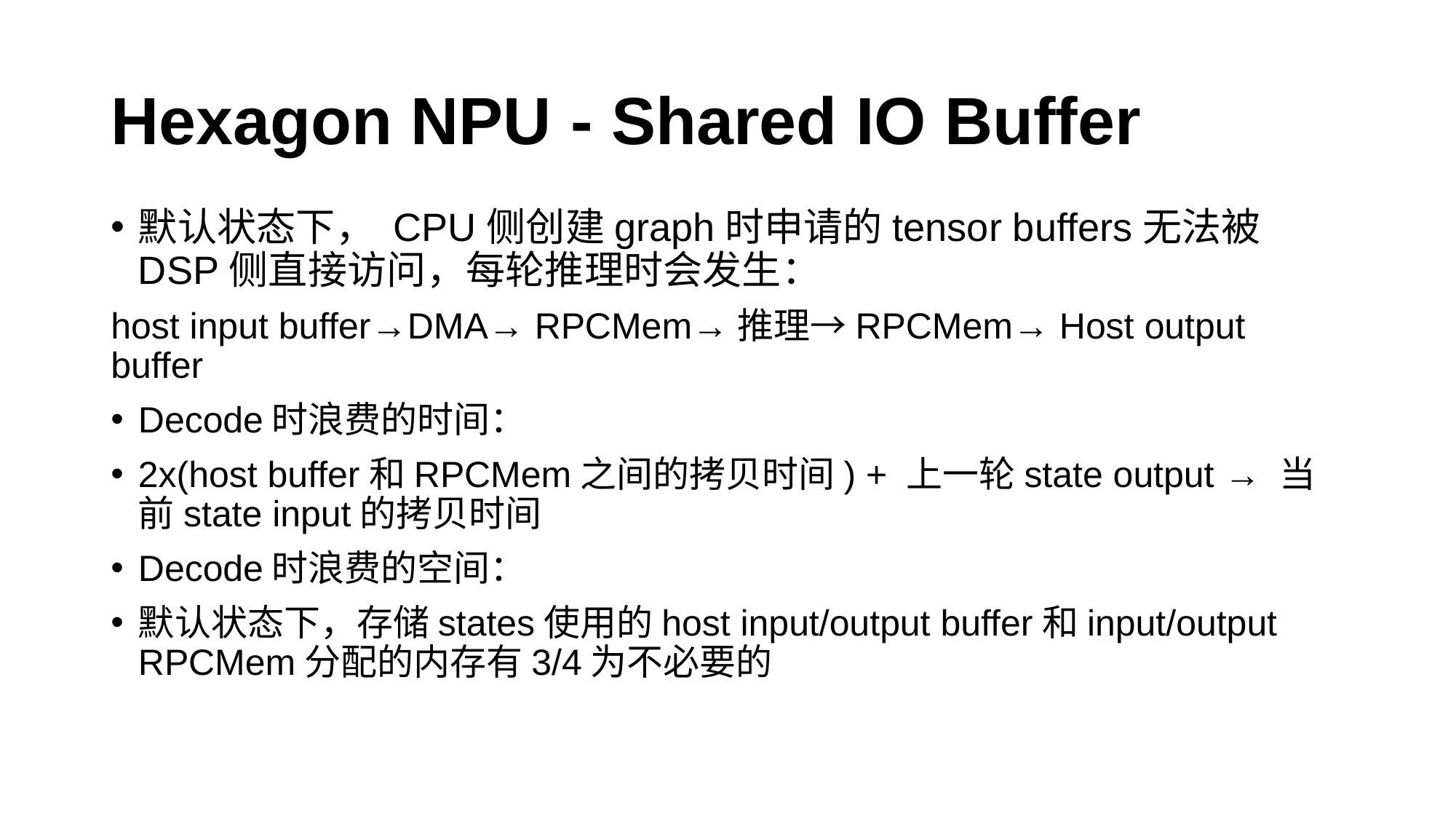

# Hexagon NPU - Shared IO Buffer
默认状态下， CPU侧创建graph时申请的tensor buffers无法被DSP侧直接访问，每轮推理时会发生：
host input buffer→DMA→ RPCMem→推理→RPCMem→ Host output buffer
Decode时浪费的时间：
2x(host buffer和RPCMem之间的拷贝时间) + 上一轮state output → 当前state input的拷贝时间
Decode时浪费的空间：
默认状态下，存储states使用的host input/output buffer和input/output RPCMem分配的内存有3/4为不必要的